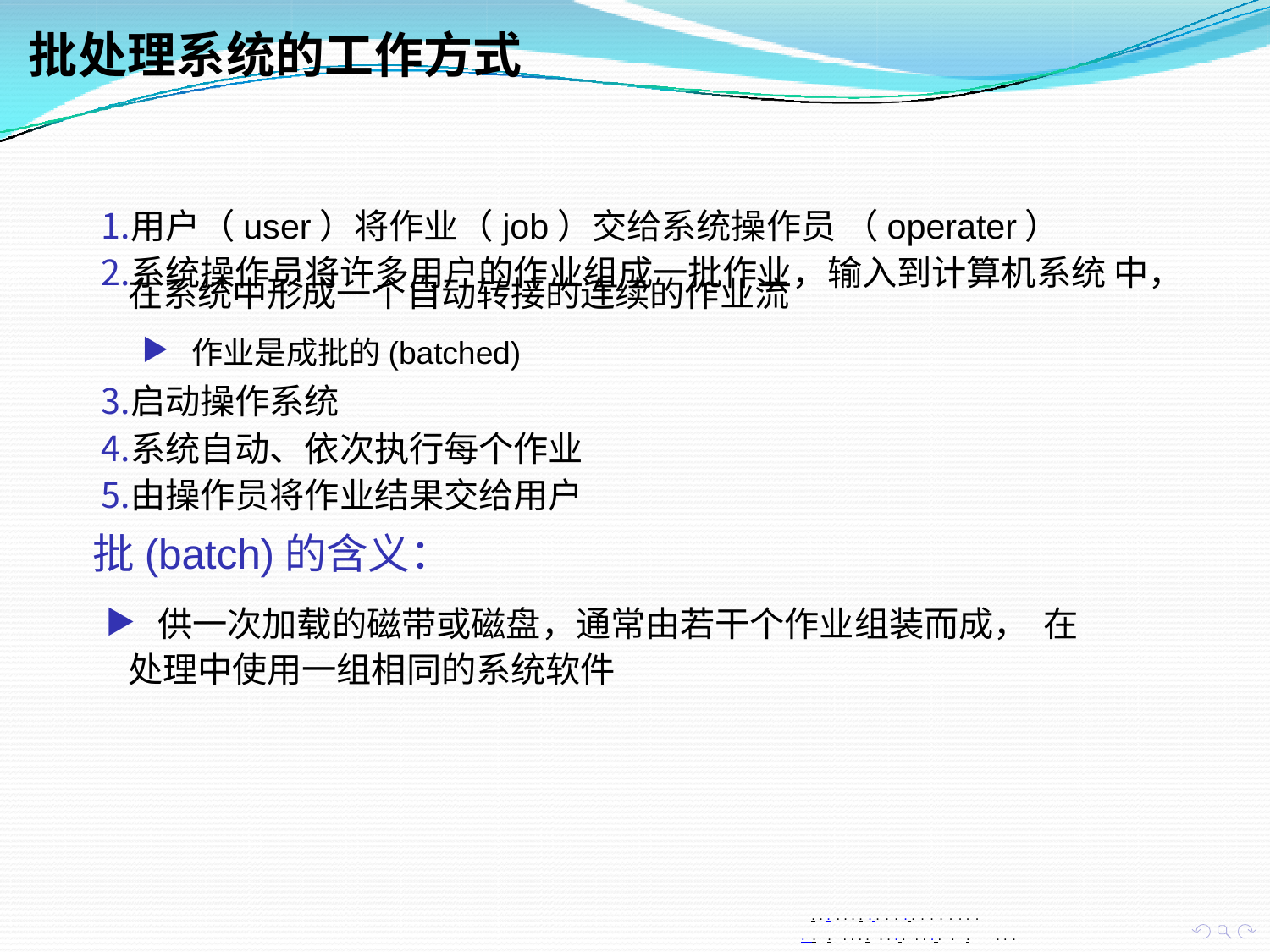

# 批处理系统的工作方式
用户（user）将作业（job）交给系统操作员 （operater）
系统操作员将许多用户的作业组成一批作业，输入到计算机系统 中，
在系统中形成一个自动转接的连续的作业流
▶ 作业是成批的(batched)
启动操作系统
系统自动、依次执行每个作业
由操作员将作业结果交给用户
批(batch)的含义：
▶ 供一次加载的磁带或磁盘，通常由若干个作业组装而成，  在处理中使用一组相同的系统软件
. . . . . . . . . . . . . . . . . . . .
.  .   .   . . . .  . . . .  . . . .  .   .	. . .